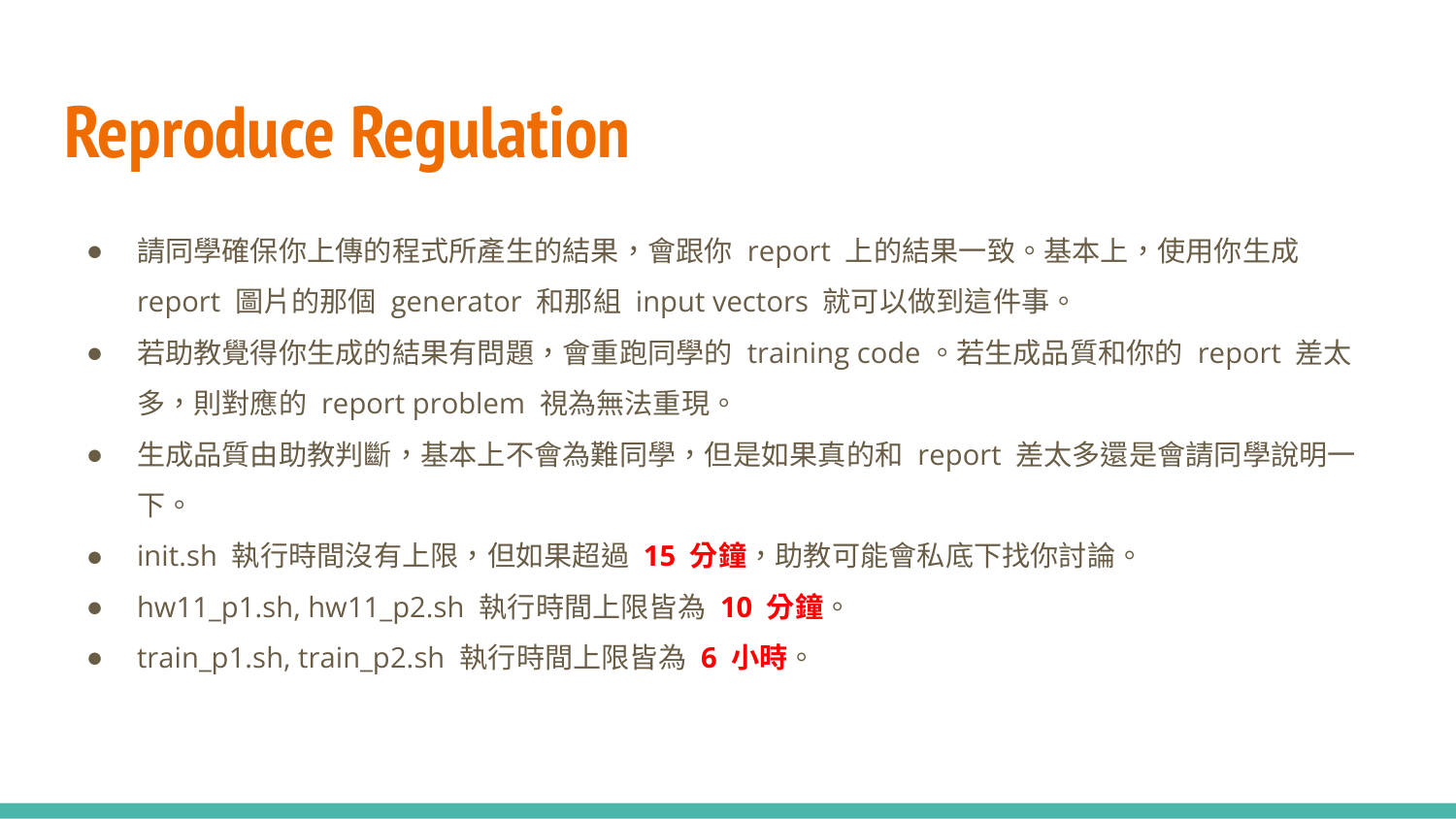

# Reproduce Regulation
請同學確保你上傳的程式所產生的結果，會跟你 report 上的結果一致。基本上，使用你生成 report 圖片的那個 generator 和那組 input vectors 就可以做到這件事。
若助教覺得你生成的結果有問題，會重跑同學的 training code。若生成品質和你的 report 差太多，則對應的 report problem 視為無法重現。
生成品質由助教判斷，基本上不會為難同學，但是如果真的和 report 差太多還是會請同學說明一下。
init.sh 執行時間沒有上限，但如果超過 15 分鐘，助教可能會私底下找你討論。
hw11_p1.sh, hw11_p2.sh 執行時間上限皆為 10 分鐘。
train_p1.sh, train_p2.sh 執行時間上限皆為 6 小時。